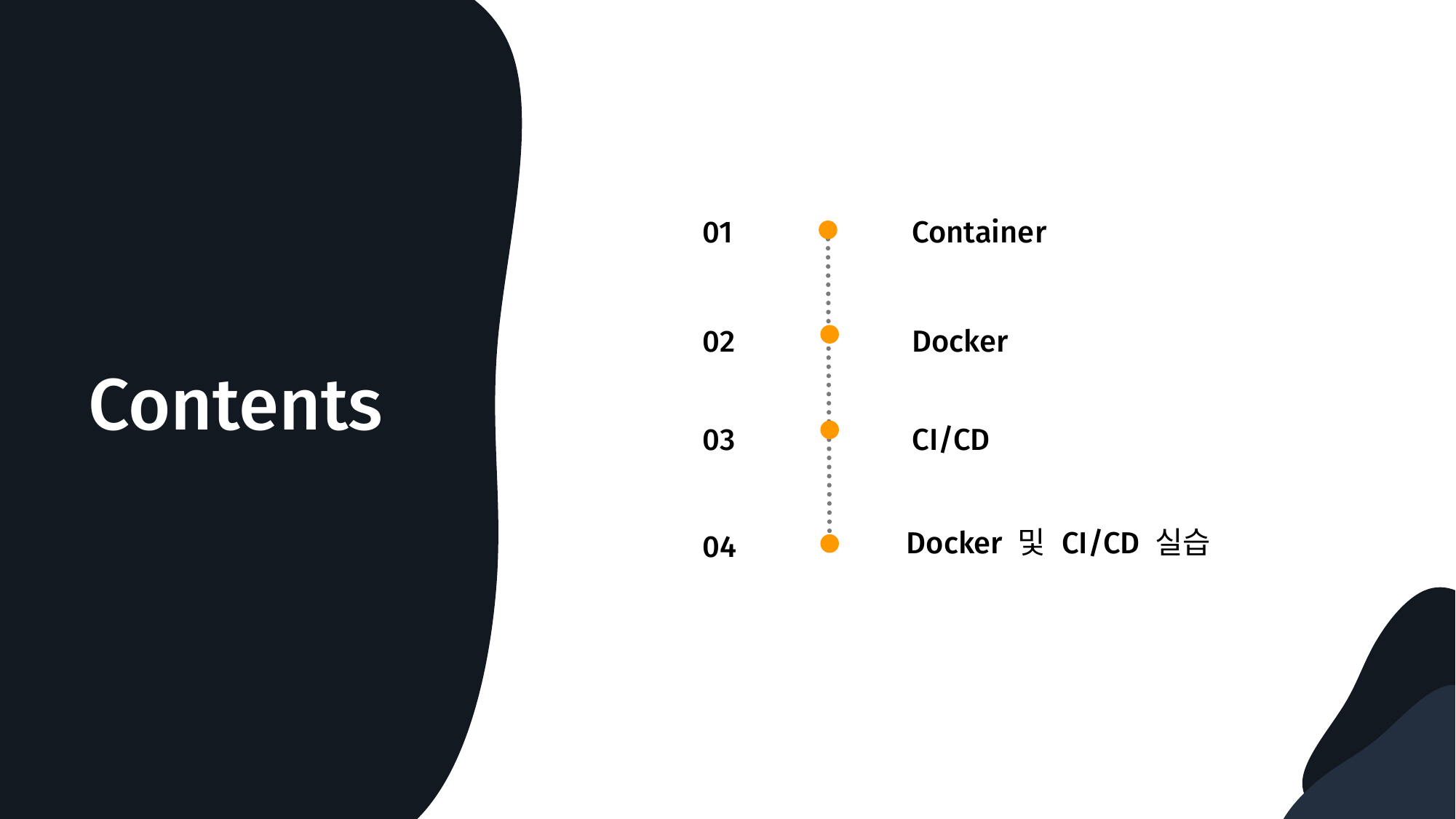

01
Container

02
Docker
Contents
03
CI/CD
Docker 및 CI/CD 실습
04